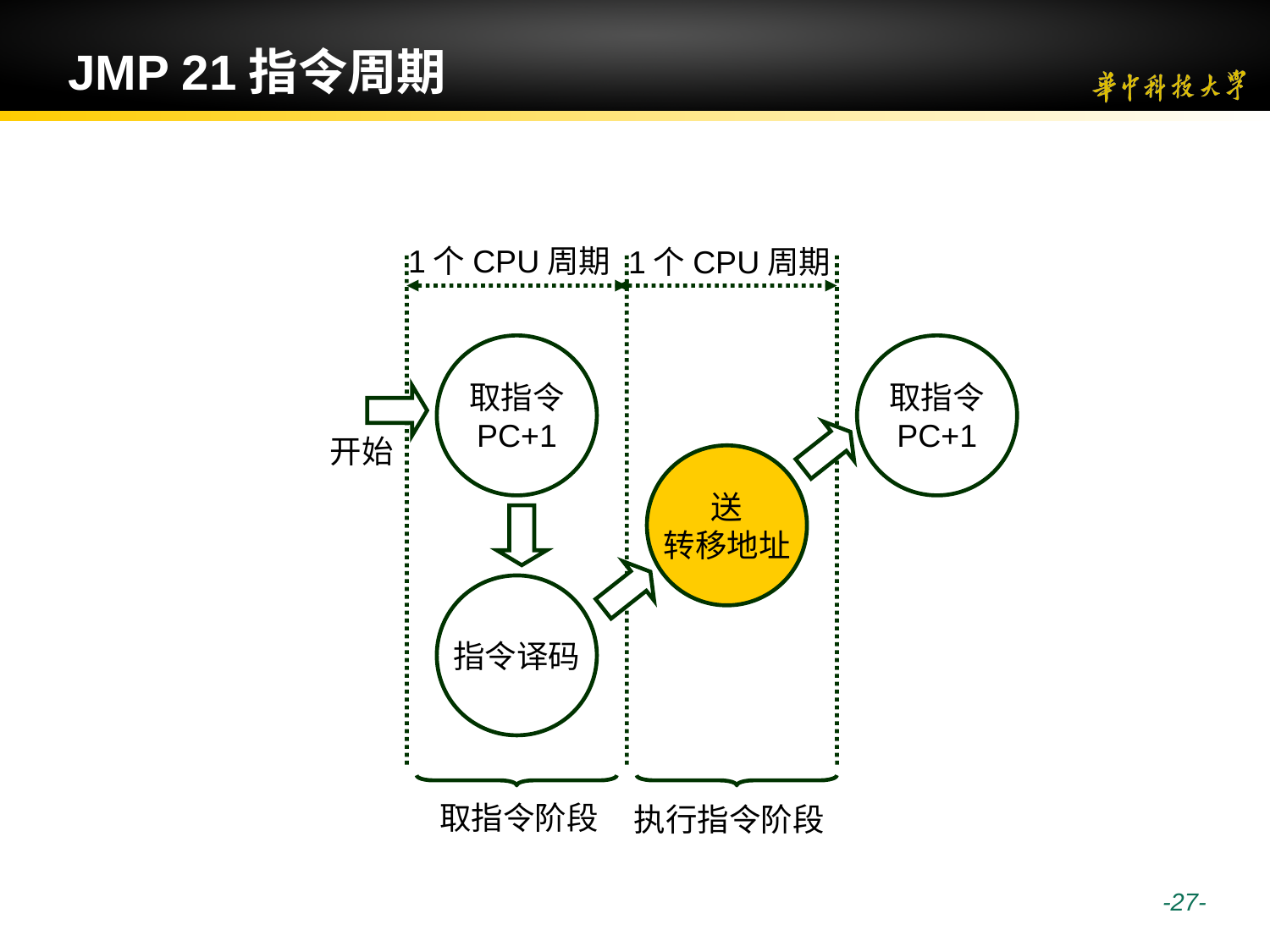

# JMP 21指令周期
1个CPU周期
1个CPU周期

取指令
PC+1
取指令
PC+1

开始
送
转移地址

指令译码

取指令阶段
执行指令阶段
 -27-